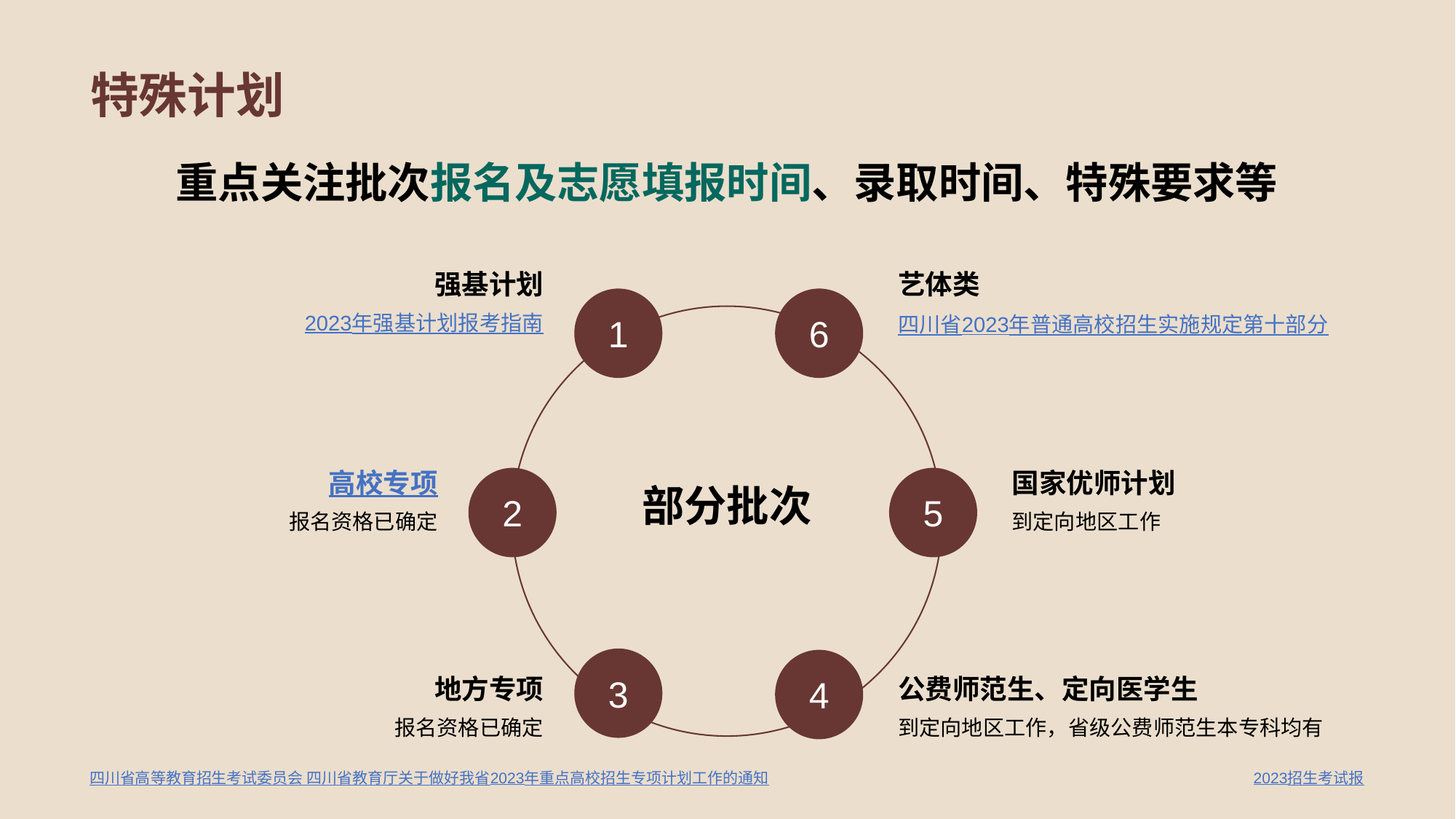

特殊计划
重点关注批次报名及志愿填报时间、录取时间、特殊要求等
强基计划
2023年强基计划报考指南
艺体类
1
6
四川省2023年普通高校招生实施规定第十部分

高校专项
报名资格已确定
国家优师计划
2
5
部分批次
3
4
地方专项
公费师范生、定向医学生
报名资格已确定
到定向地区工作，省级公费师范生本专科均有
到定向地区工作
四川省高等教育招生考试委员会 四川省教育厅关于做好我省2023年重点高校招生专项计划工作的通知
2023招生考试报